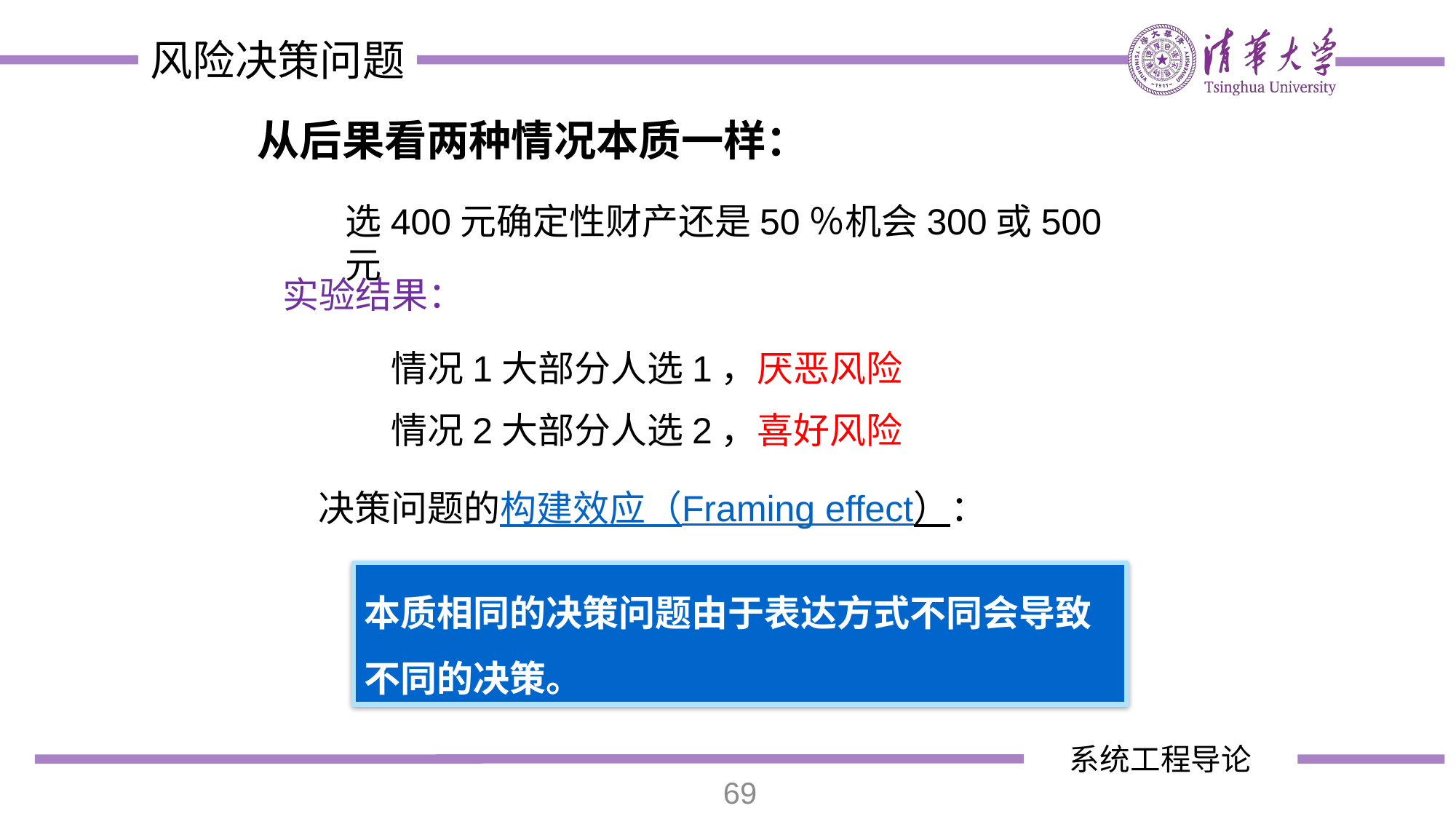

从后果看两种情况本质一样：
选400元确定性财产还是50％机会300或500元
实验结果：
情况1大部分人选1，厌恶风险
情况2大部分人选2，喜好风险
决策问题的构建效应（Framing effect）：
本质相同的决策问题由于表达方式不同会导致不同的决策。